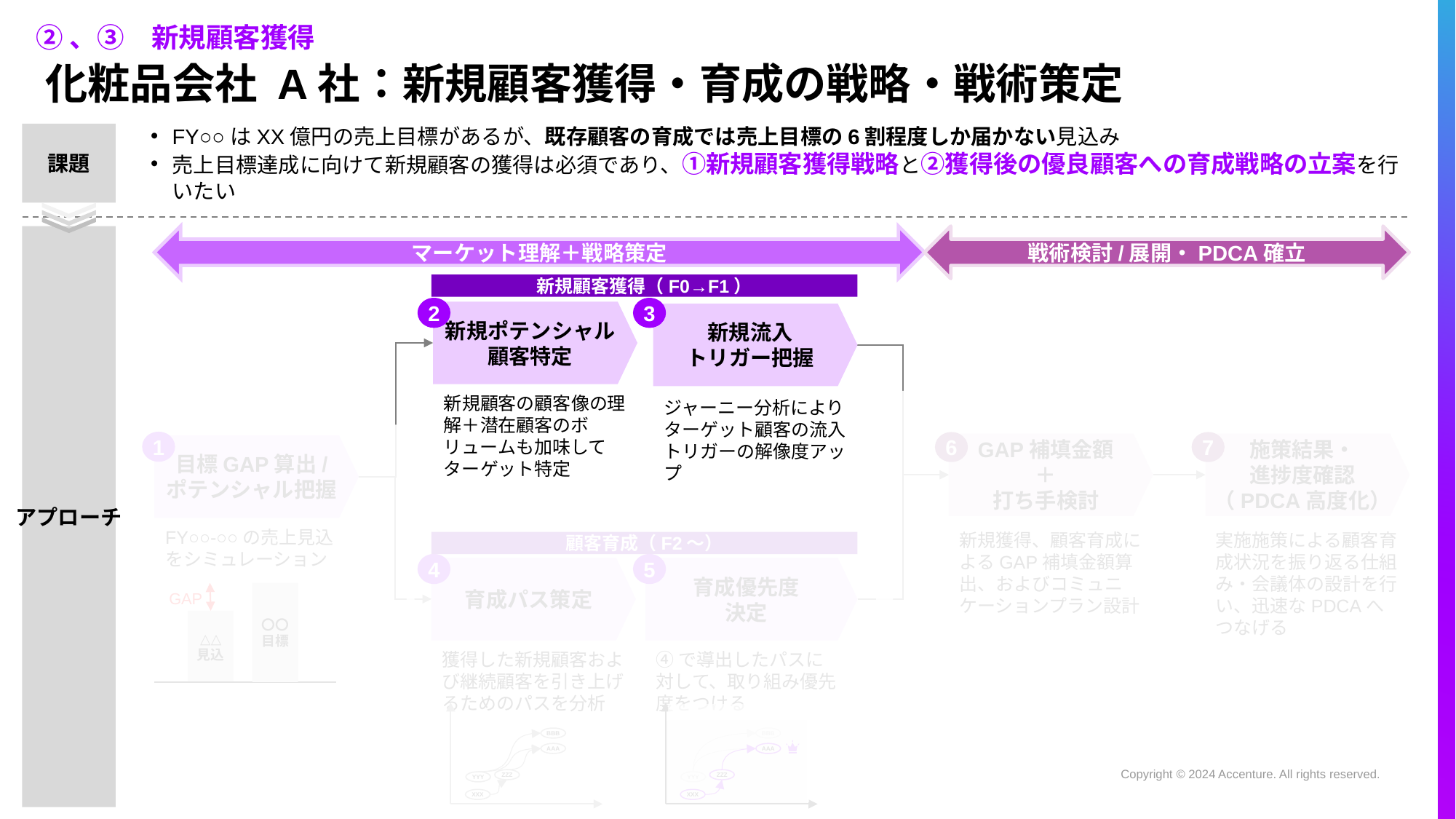

②、③　新規顧客獲得
# 化粧品会社 A社：新規顧客獲得・育成の戦略・戦術策定
課題
FY○○はXX億円の売上目標があるが、既存顧客の育成では売上目標の6割程度しか届かない見込み
売上目標達成に向けて新規顧客の獲得は必須であり、①新規顧客獲得戦略と②獲得後の優良顧客への育成戦略の立案を行いたい

アプローチ
マーケット理解＋戦略策定
戦術検討/展開・PDCA確立
新規顧客獲得（F0→F1）
2
3
新規ポテンシャル
顧客特定
新規流入
トリガー把握
新規顧客の顧客像の理解＋潜在顧客のボリュームも加味してターゲット特定
ジャーニー分析によりターゲット顧客の流入トリガーの解像度アップ
1
6
GAP補填金額
＋
打ち手検討
新規獲得、顧客育成によるGAP補填金額算出、およびコミュニケーションプラン設計
7
施策結果・
進捗度確認
（PDCA高度化）
実施施策による顧客育成状況を振り返る仕組み・会議体の設計を行い、迅速なPDCAへつなげる
目標GAP算出/
ポテンシャル把握
FY○○-○○の売上見込をシミュレーション
顧客育成（F2～）
4
5
育成パス策定
育成優先度
決定
〇〇
目標
GAP
△△
見込
獲得した新規顧客および継続顧客を引き上げるためのパスを分析
④で導出したパスに対して、取り組み優先度をつける
BBB
AAA
ZZZ
YYY
XXX

BBB

AAA

ZZZ
YYY
XXX